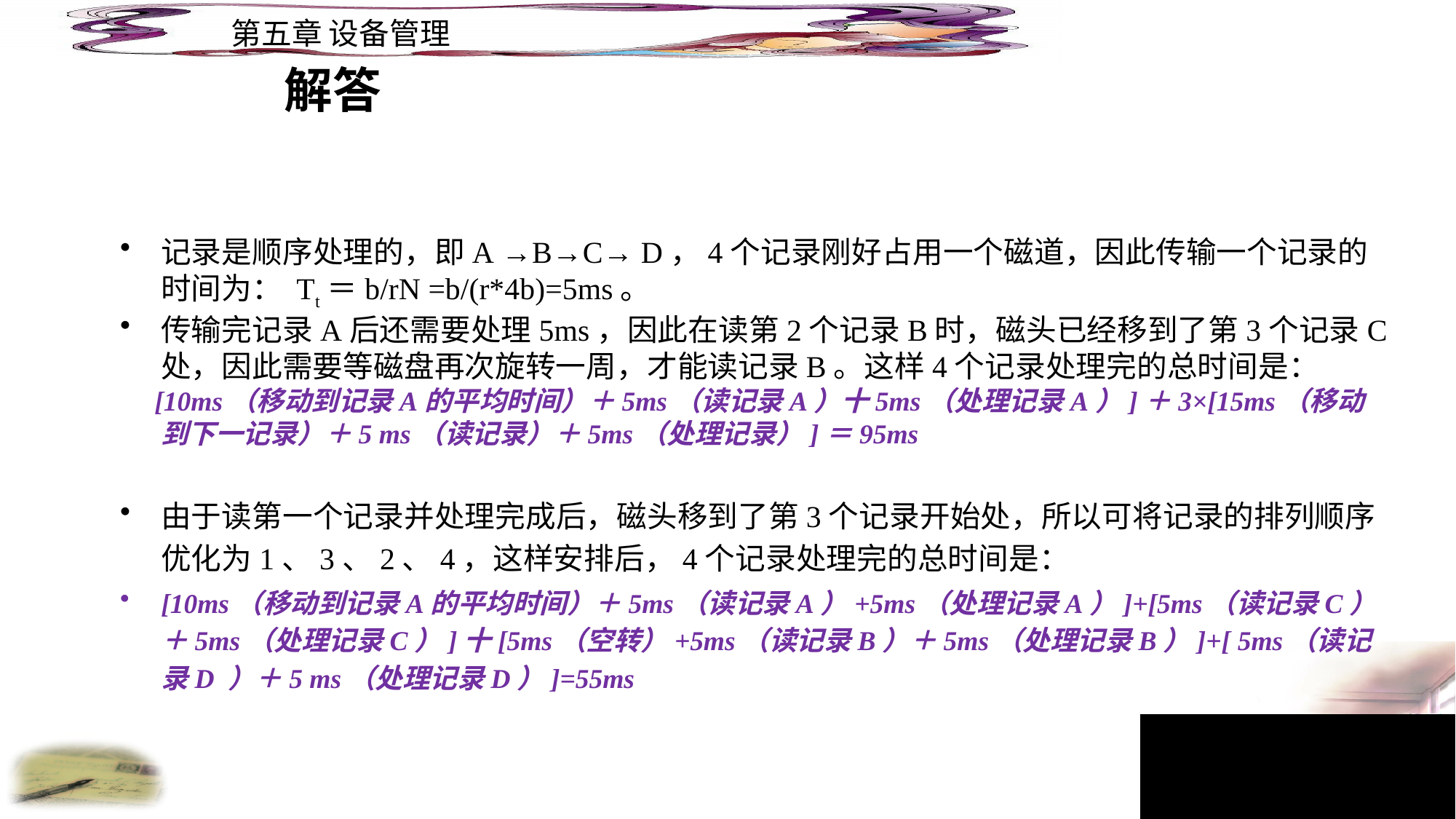

解答
记录是顺序处理的，即A →B→C→ D，4个记录刚好占用一个磁道，因此传输一个记录的时间为： Tt＝b/rN =b/(r*4b)=5ms。
传输完记录A后还需要处理5ms，因此在读第2个记录B时，磁头已经移到了第3个记录C处，因此需要等磁盘再次旋转一周，才能读记录B。这样4个记录处理完的总时间是：
     [10ms（移动到记录A的平均时间）＋5ms（读记录A）十5ms（处理记录A）]＋3×[15ms（移动到下一记录）＋5 ms（读记录）＋5ms（处理记录）]＝95ms

由于读第一个记录并处理完成后，磁头移到了第3个记录开始处，所以可将记录的排列顺序优化为1、3、2、4，这样安排后，4个记录处理完的总时间是：
[10ms（移动到记录A的平均时间）＋5ms（读记录A）+5ms（处理记录A）]+[5ms（读记录C）＋5ms（处理记录C）]十[5ms（空转）+5ms（读记录B）＋5ms（处理记录B）]+[ 5ms（读记录D ）＋5 ms（处理记录D）]=55ms

117